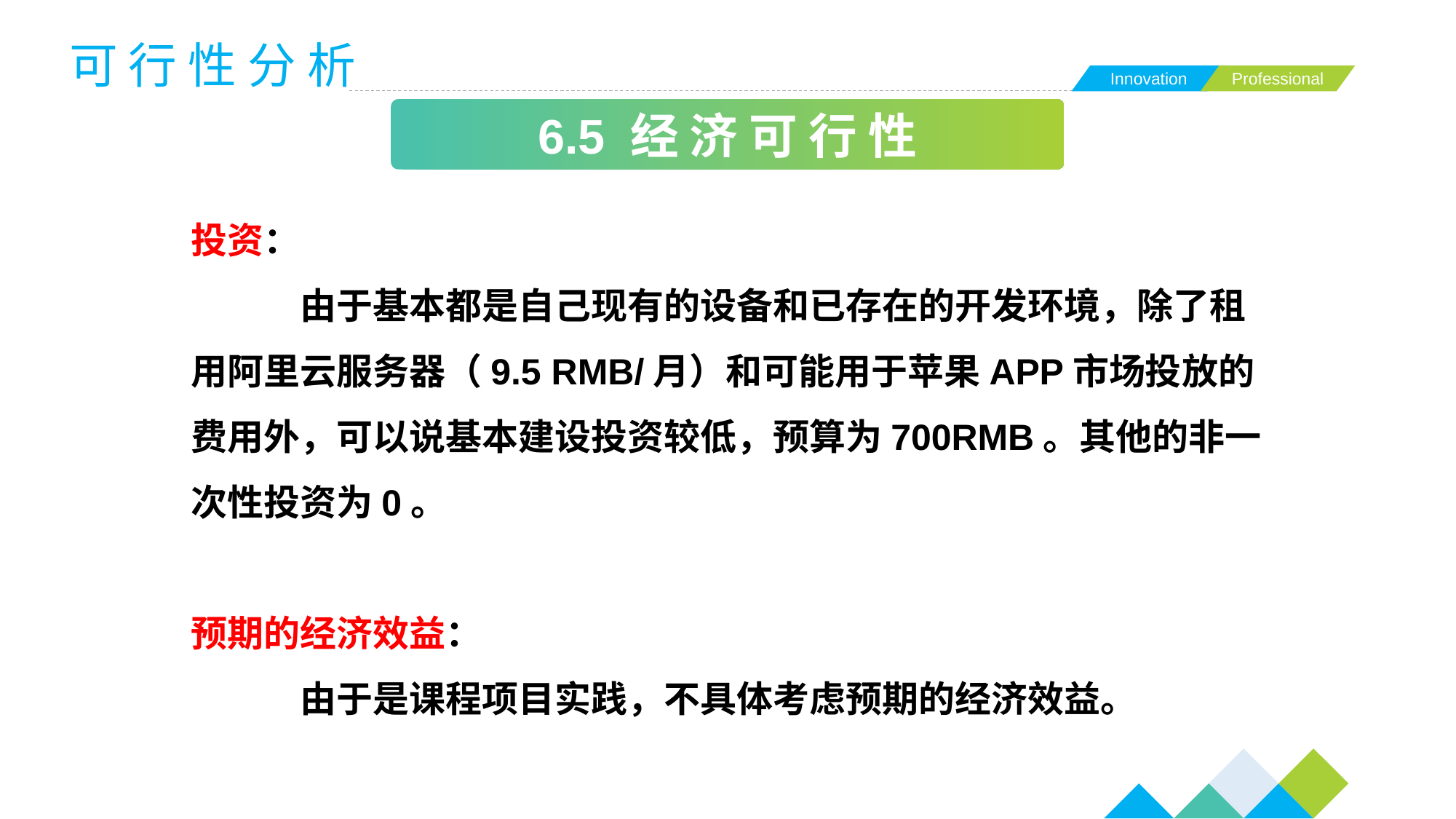

可 行 性 分 析
6.5 经 济 可 行 性
投资：
	由于基本都是自己现有的设备和已存在的开发环境，除了租用阿里云服务器（9.5 RMB/月）和可能用于苹果APP市场投放的费用外，可以说基本建设投资较低，预算为700RMB。其他的非一次性投资为0。

预期的经济效益：
	由于是课程项目实践，不具体考虑预期的经济效益。